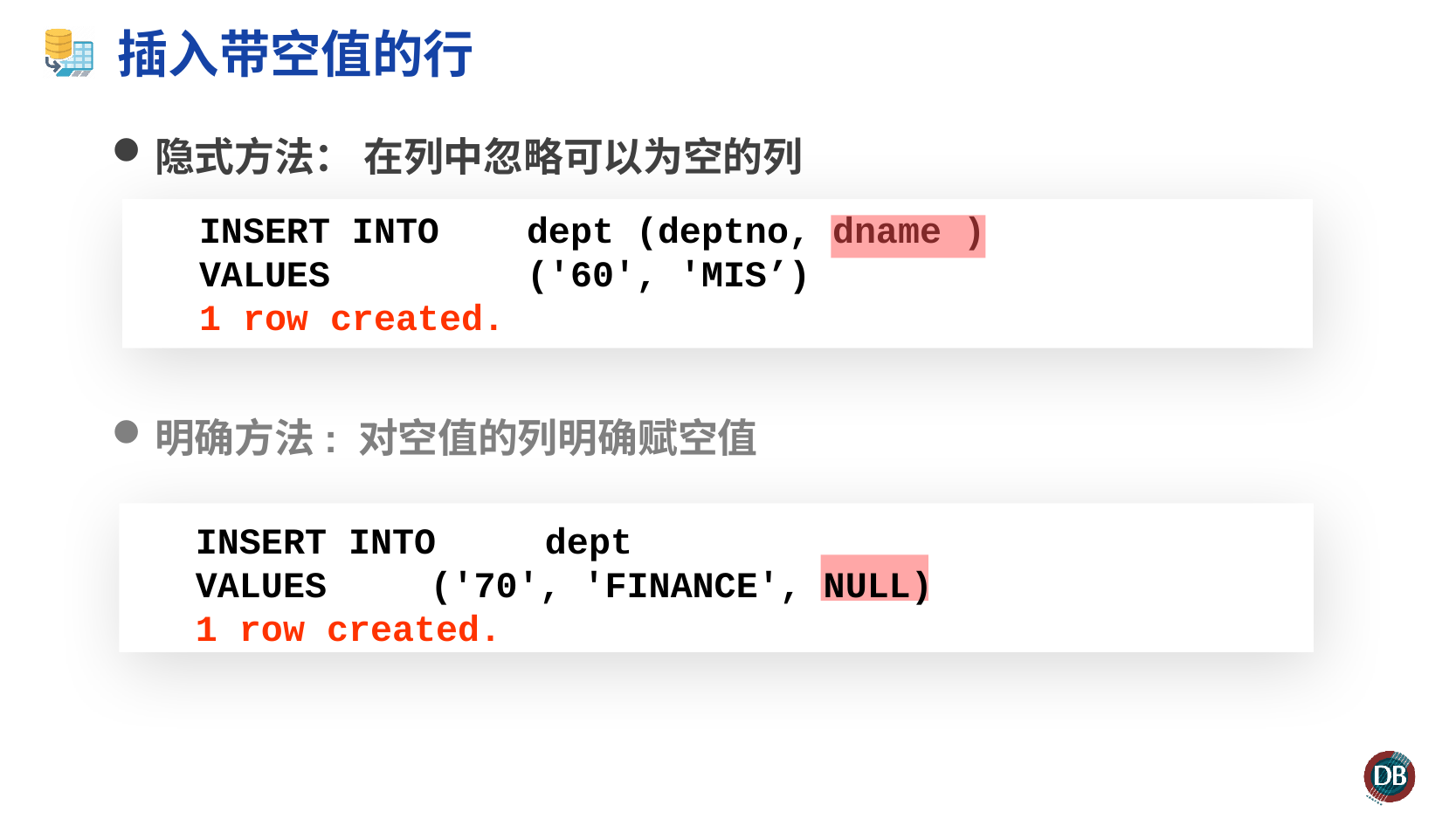

# 插入带空值的行
隐式方法： 在列中忽略可以为空的列

明确方法: 对空值的列明确赋空值

   INSERT INTO	dept (deptno, dname )
   VALUES		('60', 'MIS’)
   1 row created.

  INSERT INTO	dept
  VALUES	    ('70', 'FINANCE', NULL)
  1 row created.